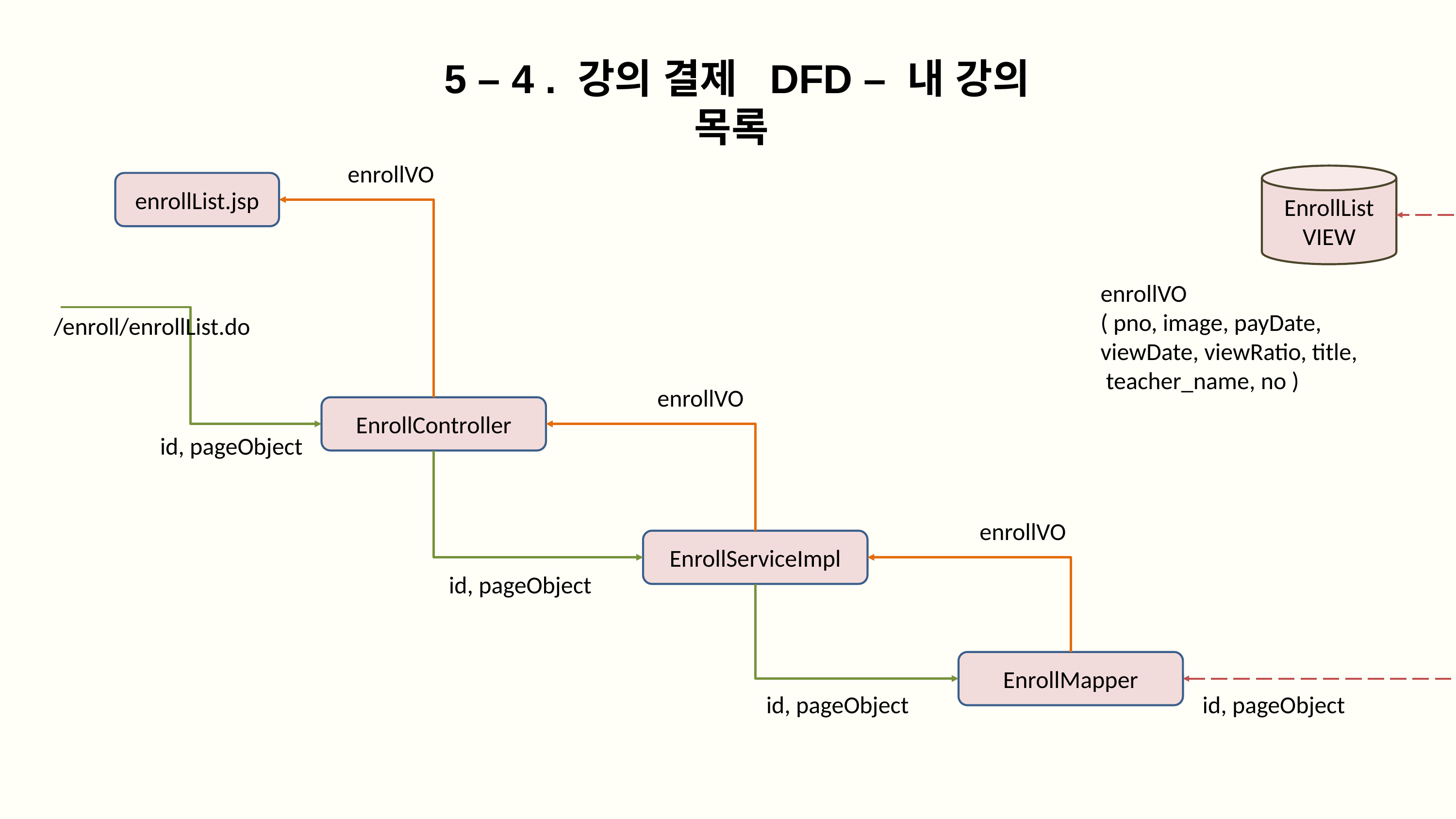

5 – 4 . 강의 결제  DFD – 내 강의 목록
enrollVO
EnrollList
VIEW
enrollList.jsp
enrollVO
( pno, image, payDate,
viewDate, viewRatio, title,
 teacher_name, no )
/enroll/enrollList.do
enrollVO
EnrollController
id, pageObject
enrollVO
EnrollServiceImpl
id, pageObject
EnrollMapper
id, pageObject
id, pageObject